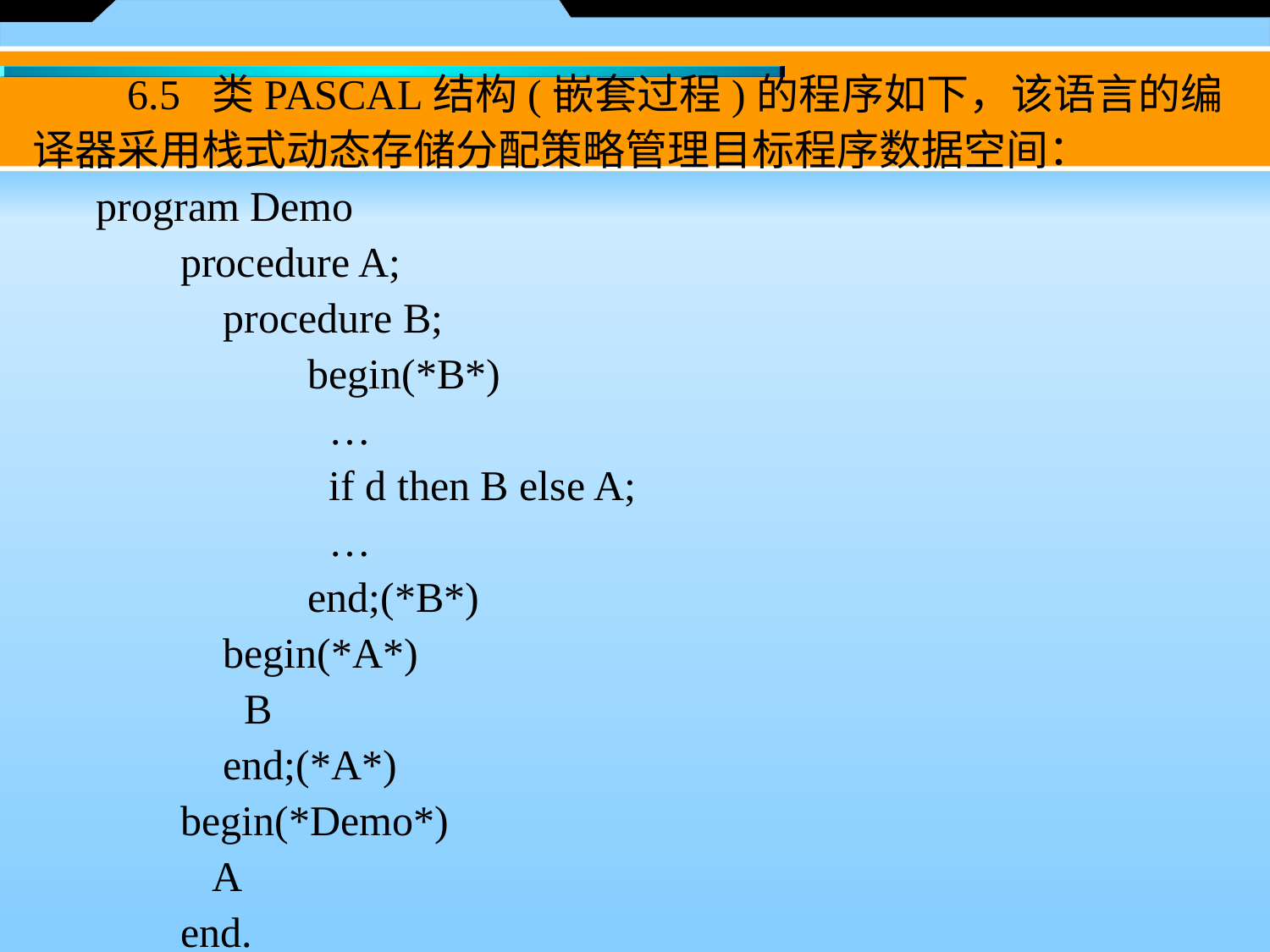

6.5  类PASCAL结构(嵌套过程)的程序如下，该语言的编译器采用栈式动态存储分配策略管理目标程序数据空间：
program Demo
  procedure A;
procedure B;
  begin(*B*)
    …
    if d then B else A;
    …
  end;(*B*)
begin(*A*)
  B
end;(*A*)
  begin(*Demo*)
　A
  end.